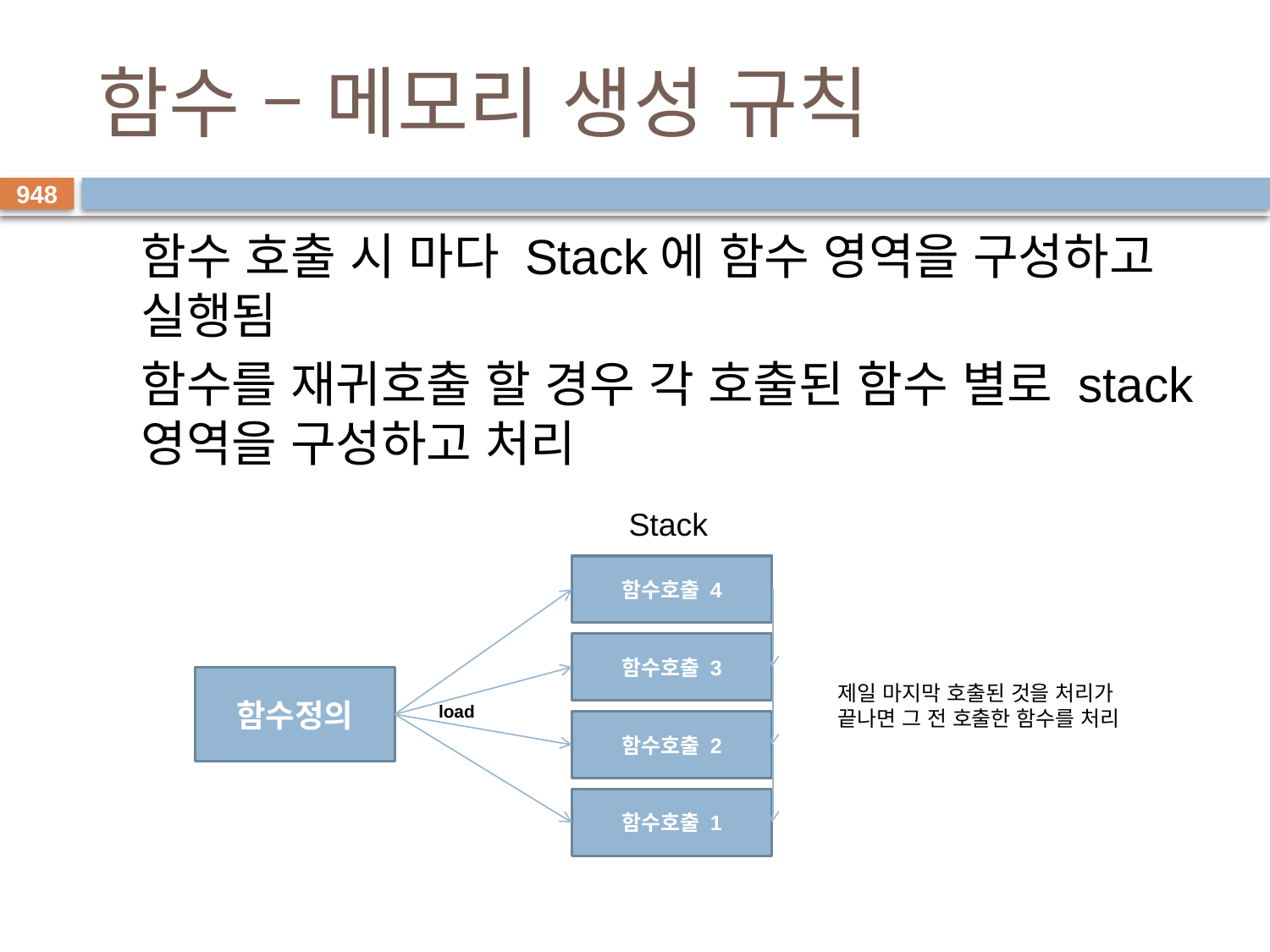

# 함수 – 메모리 생성 규칙
948
함수 호출 시 마다 Stack에 함수 영역을 구성하고 실행됨
함수를 재귀호출 할 경우 각 호출된 함수 별로 stack영역을 구성하고 처리
Stack
함수호출 4
함수호출 3
함수호출 2
함수호출 1
함수정의
제일 마지막 호출된 것을 처리가 끝나면 그 전 호출한 함수를 처리
load